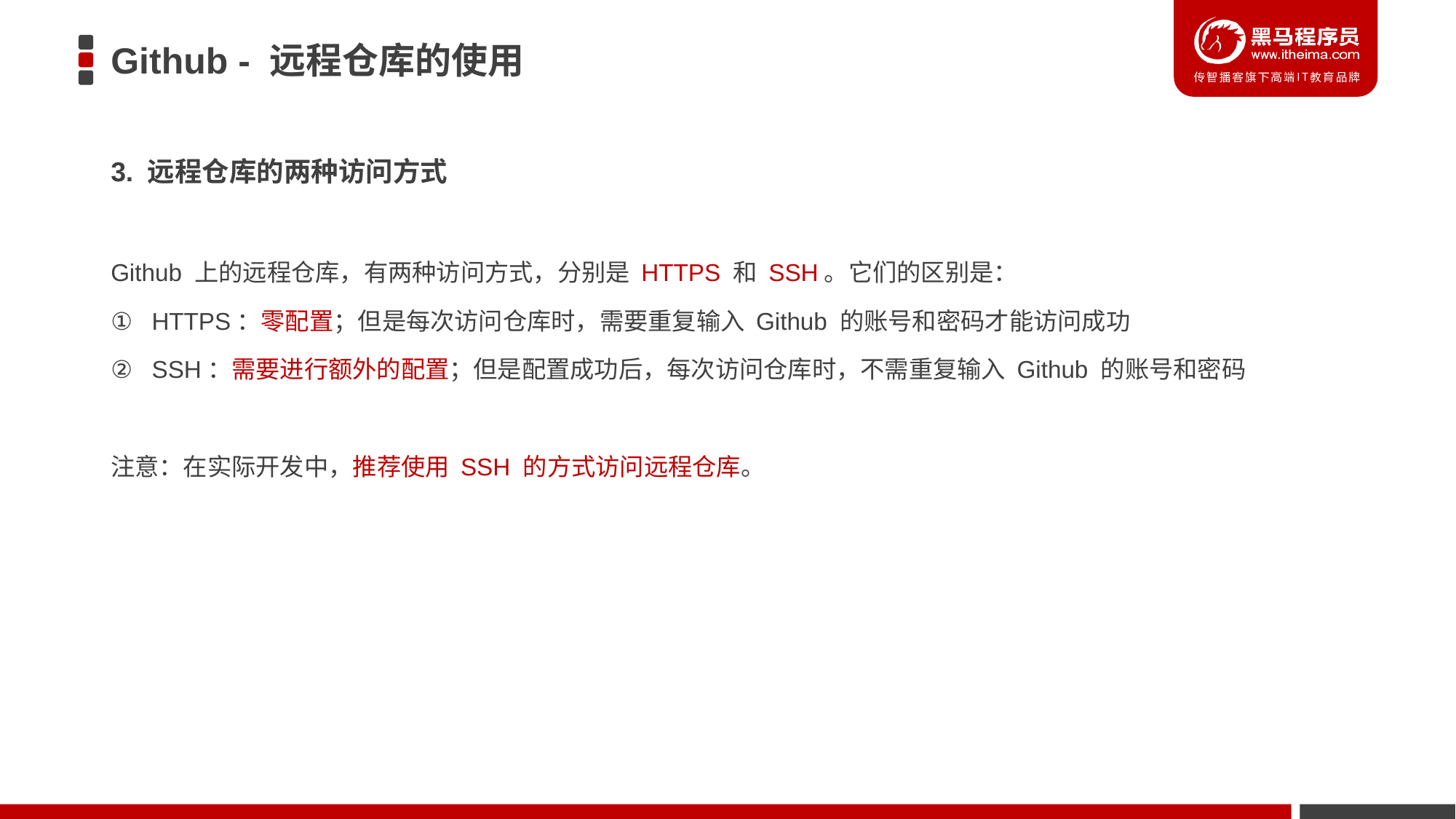

# Github - 远程仓库的使用
3. 远程仓库的两种访问方式
Github 上的远程仓库，有两种访问方式，分别是 HTTPS 和 SSH。它们的区别是：
HTTPS：零配置；但是每次访问仓库时，需要重复输入 Github 的账号和密码才能访问成功
SSH：需要进行额外的配置；但是配置成功后，每次访问仓库时，不需重复输入 Github 的账号和密码

注意：在实际开发中，推荐使用 SSH 的方式访问远程仓库。